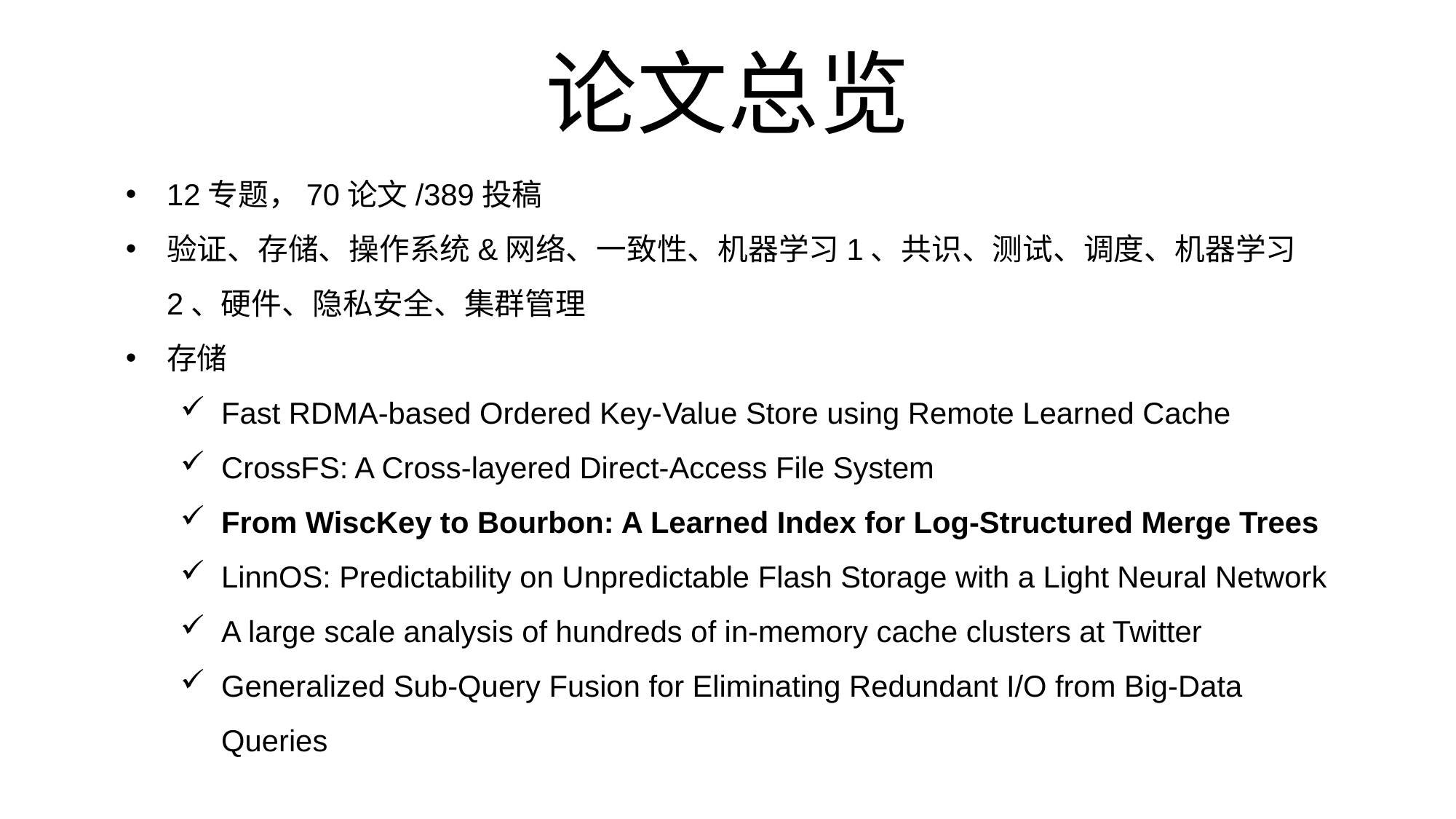

# 论文总览
12专题，70论文/389投稿
验证、存储、操作系统&网络、一致性、机器学习1、共识、测试、调度、机器学习2、硬件、隐私安全、集群管理
存储
Fast RDMA-based Ordered Key-Value Store using Remote Learned Cache
CrossFS: A Cross-layered Direct-Access File System
From WiscKey to Bourbon: A Learned Index for Log-Structured Merge Trees
LinnOS: Predictability on Unpredictable Flash Storage with a Light Neural Network
A large scale analysis of hundreds of in-memory cache clusters at Twitter
Generalized Sub-Query Fusion for Eliminating Redundant I/O from Big-Data Queries